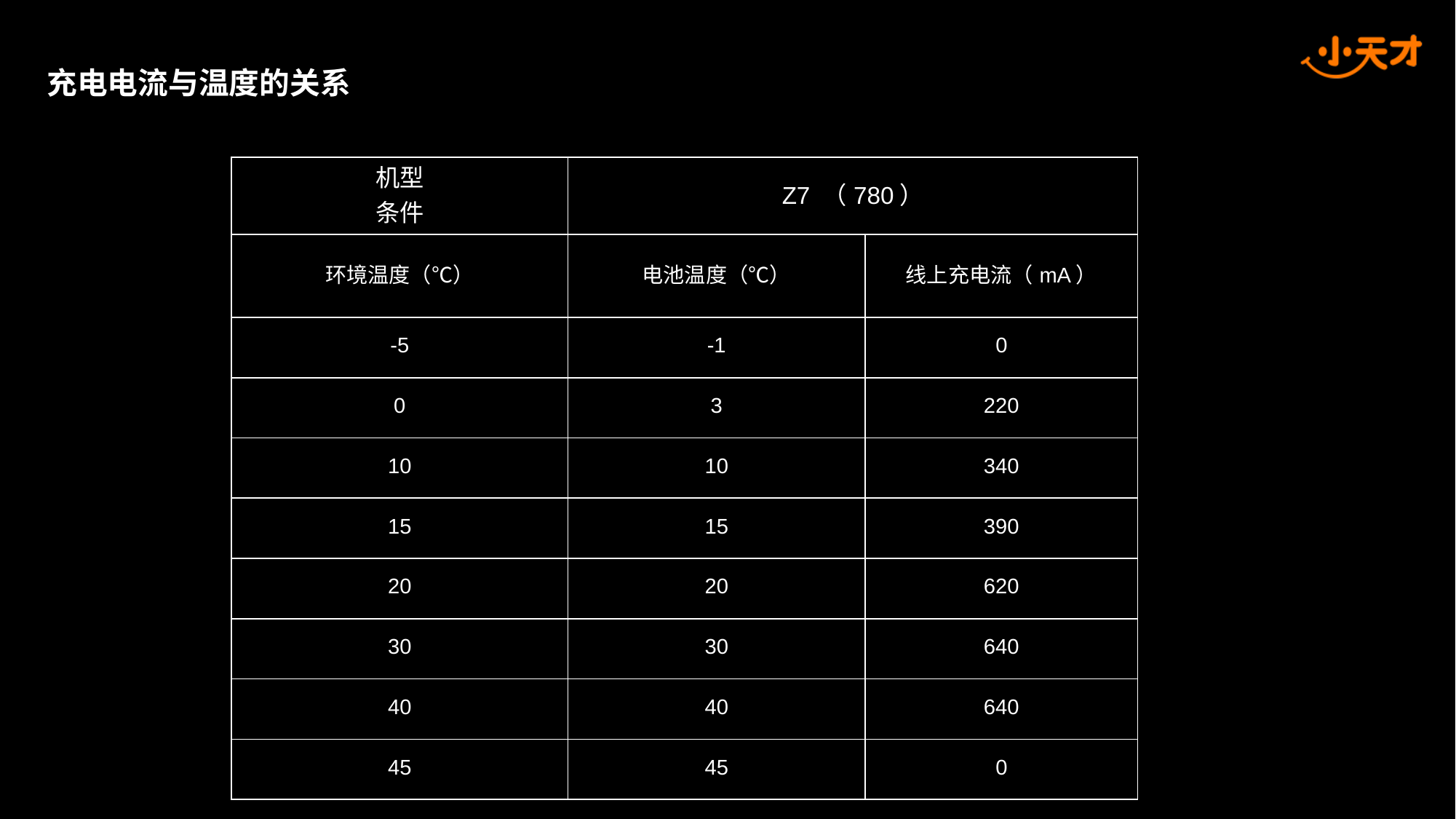

充电电流与温度的关系
| 机型 条件 | Z7 （780） |  |
| --- | --- | --- |
| 环境温度（℃） | 电池温度（℃） | 线上充电流（mA） |
| -5 | -1 | 0 |
| 0 | 3 | 220 |
| 10 | 10 | 340 |
| 15 | 15 | 390 |
| 20 | 20 | 620 |
| 30 | 30 | 640 |
| 40 | 40 | 640 |
| 45 | 45 | 0 |